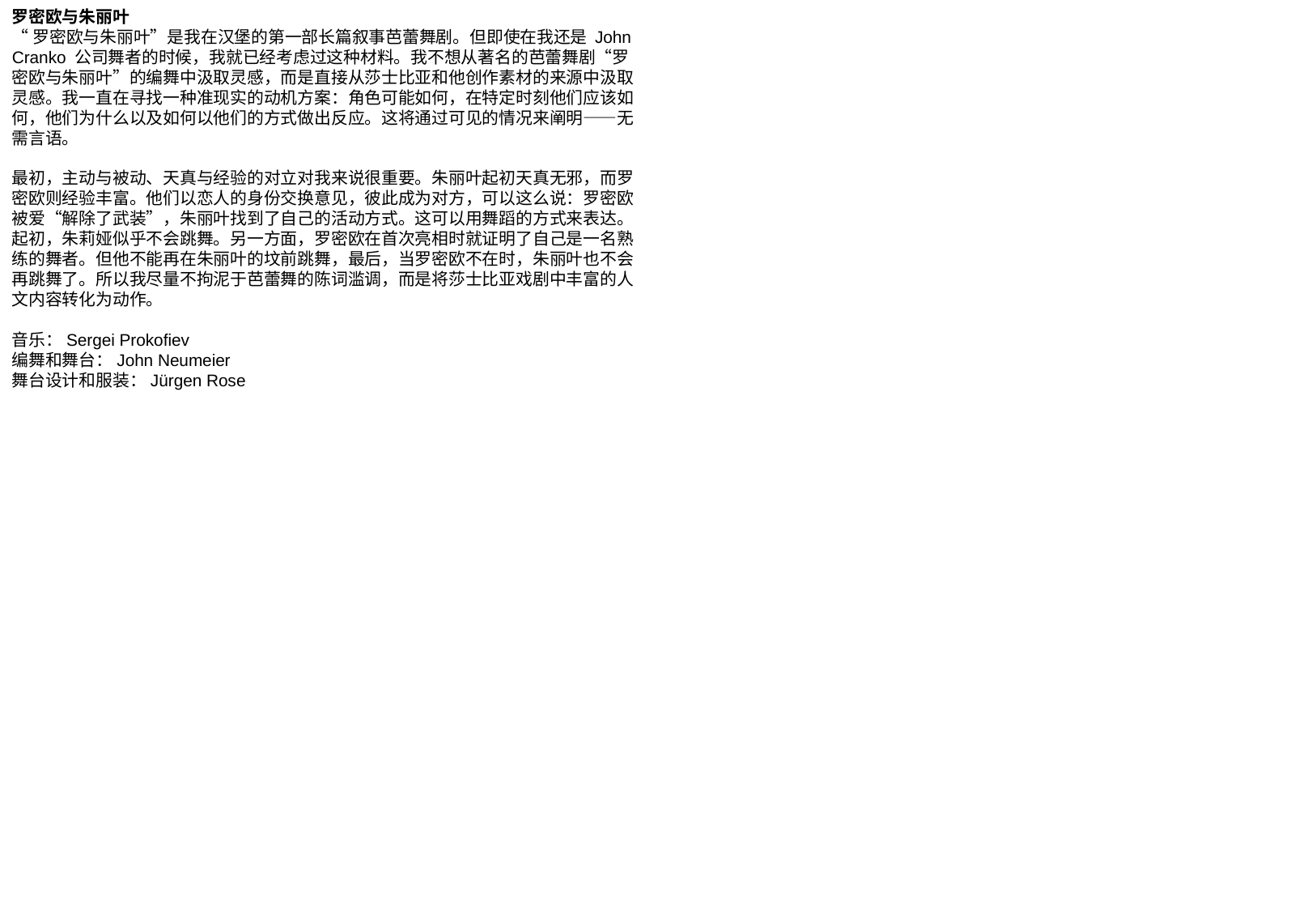

罗密欧与朱丽叶
“罗密欧与朱丽叶”是我在汉堡的第一部长篇叙事芭蕾舞剧。但即使在我还是 John Cranko 公司舞者的时候，我就已经考虑过这种材料。我不想从著名的芭蕾舞剧“罗密欧与朱丽叶”的编舞中汲取灵感，而是直接从莎士比亚和他创作素材的来源中汲取灵感。我一直在寻找一种准现实的动机方案：角色可能如何，在特定时刻他们应该如何，他们为什么以及如何以他们的方式做出反应。这将通过可见的情况来阐明——无需言语。
最初，主动与被动、天真与经验的对立对我来说很重要。朱丽叶起初天真无邪，而罗密欧则经验丰富。他们以恋人的身份交换意见，彼此成为对方，可以这么说：罗密欧被爱“解除了武装”，朱丽叶找到了自己的活动方式。这可以用舞蹈的方式来表达。起初，朱莉娅似乎不会跳舞。另一方面，罗密欧在首次亮相时就证明了自己是一名熟练的舞者。但他不能再在朱丽叶的坟前跳舞，最后，当罗密欧不在时，朱丽叶也不会再跳舞了。所以我尽量不拘泥于芭蕾舞的陈词滥调，而是将莎士比亚戏剧中丰富的人文内容转化为动作。

音乐：Sergei Prokofiev
编舞和舞台：John Neumeier 
舞台设计和服装：Jürgen Rose